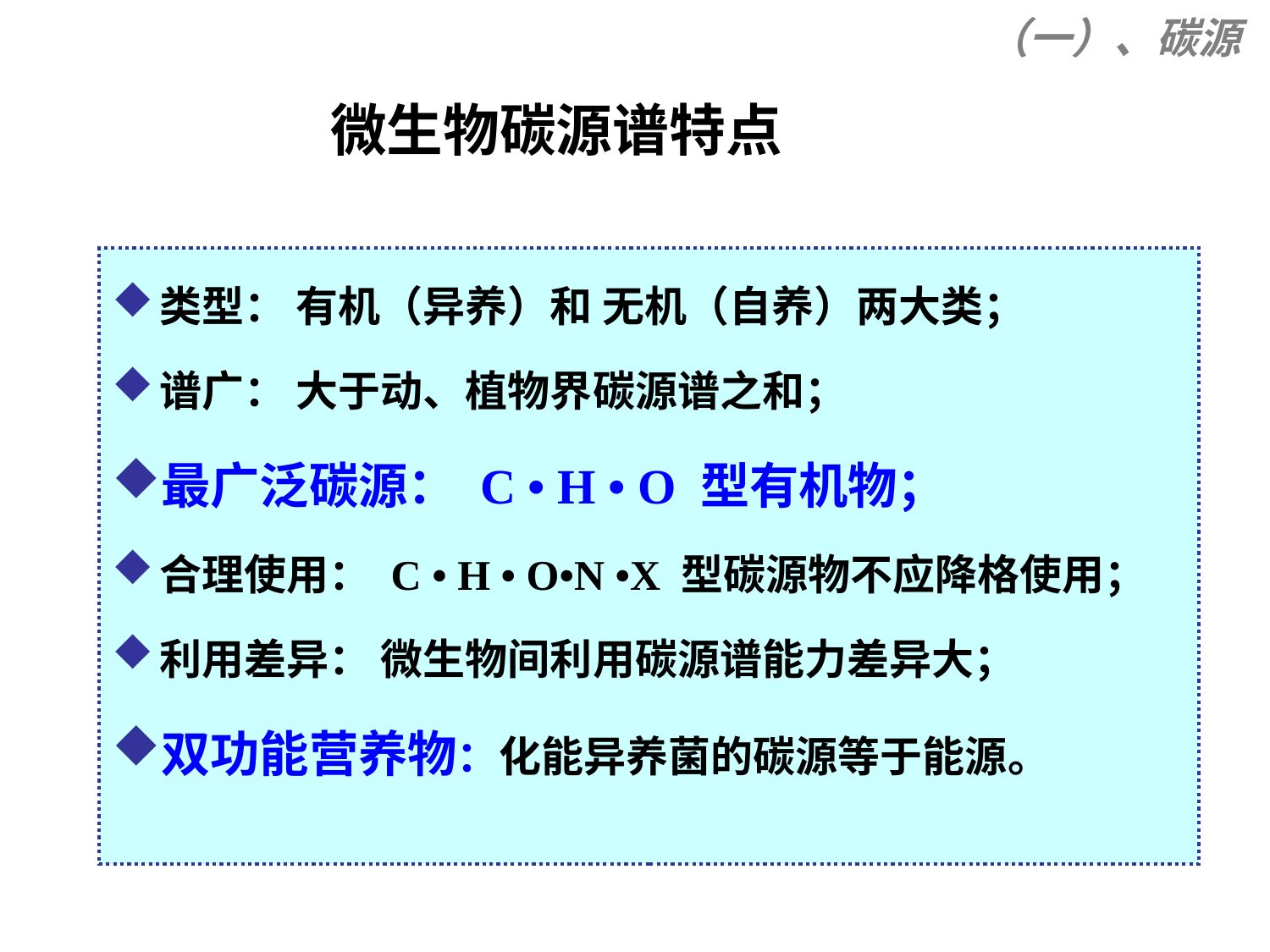

（一）、碳源
# 微生物碳源谱特点
类型： 有机（异养）和 无机（自养）两大类；
谱广： 大于动、植物界碳源谱之和；
最广泛碳源： C • H • O 型有机物；
合理使用： C • H • O•N •X 型碳源物不应降格使用；
利用差异： 微生物间利用碳源谱能力差异大；
双功能营养物：化能异养菌的碳源等于能源。